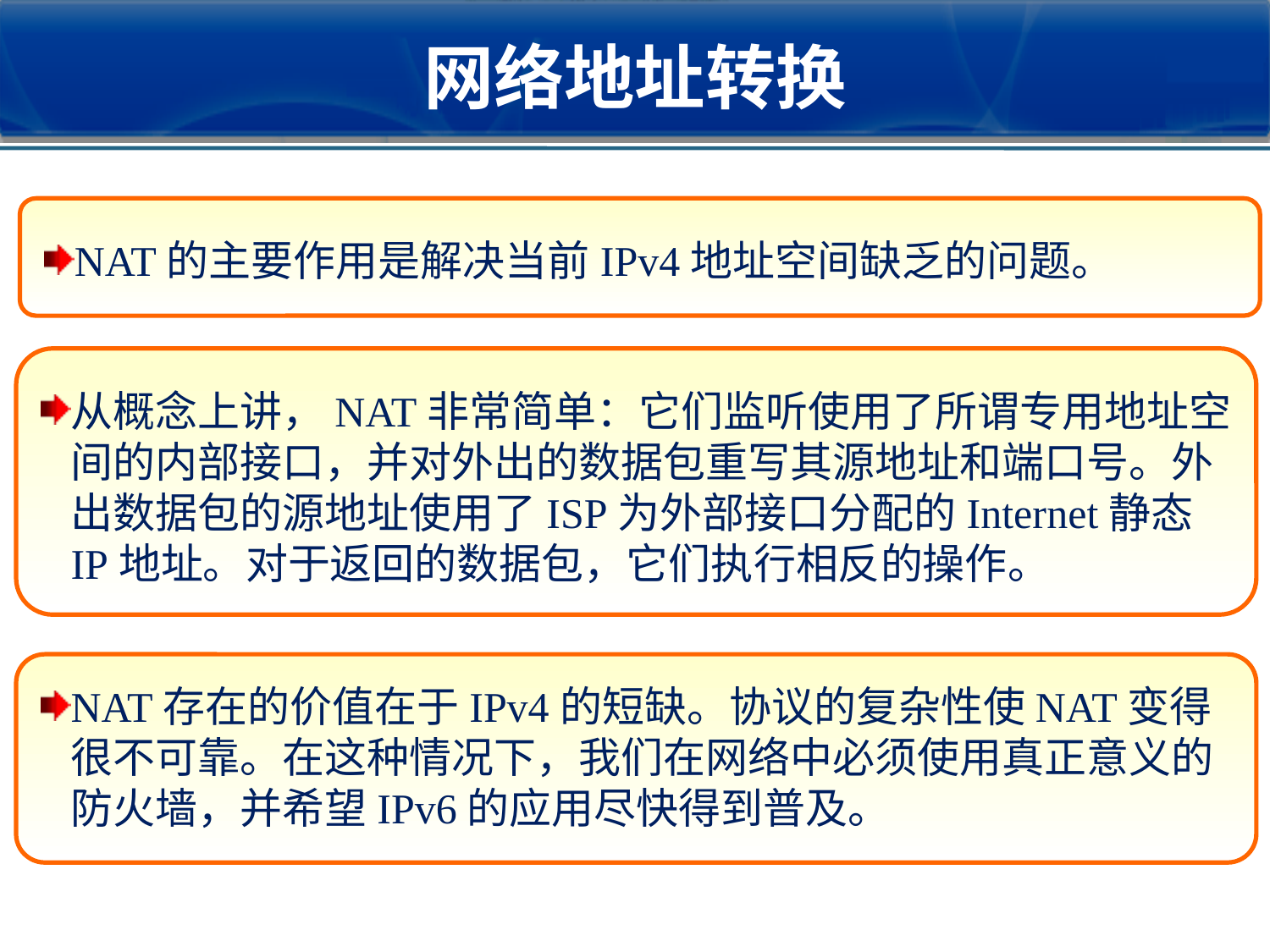

网络地址转换

NAT的主要作用是解决当前IPv4地址空间缺乏的问题。

从概念上讲，NAT非常简单：它们监听使用了所谓专用地址空间的内部接口，并对外出的数据包重写其源地址和端口号。外出数据包的源地址使用了ISP为外部接口分配的Internet静态IP地址。对于返回的数据包，它们执行相反的操作。

NAT存在的价值在于IPv4的短缺。协议的复杂性使NAT变得很不可靠。在这种情况下，我们在网络中必须使用真正意义的防火墙，并希望IPv6的应用尽快得到普及。